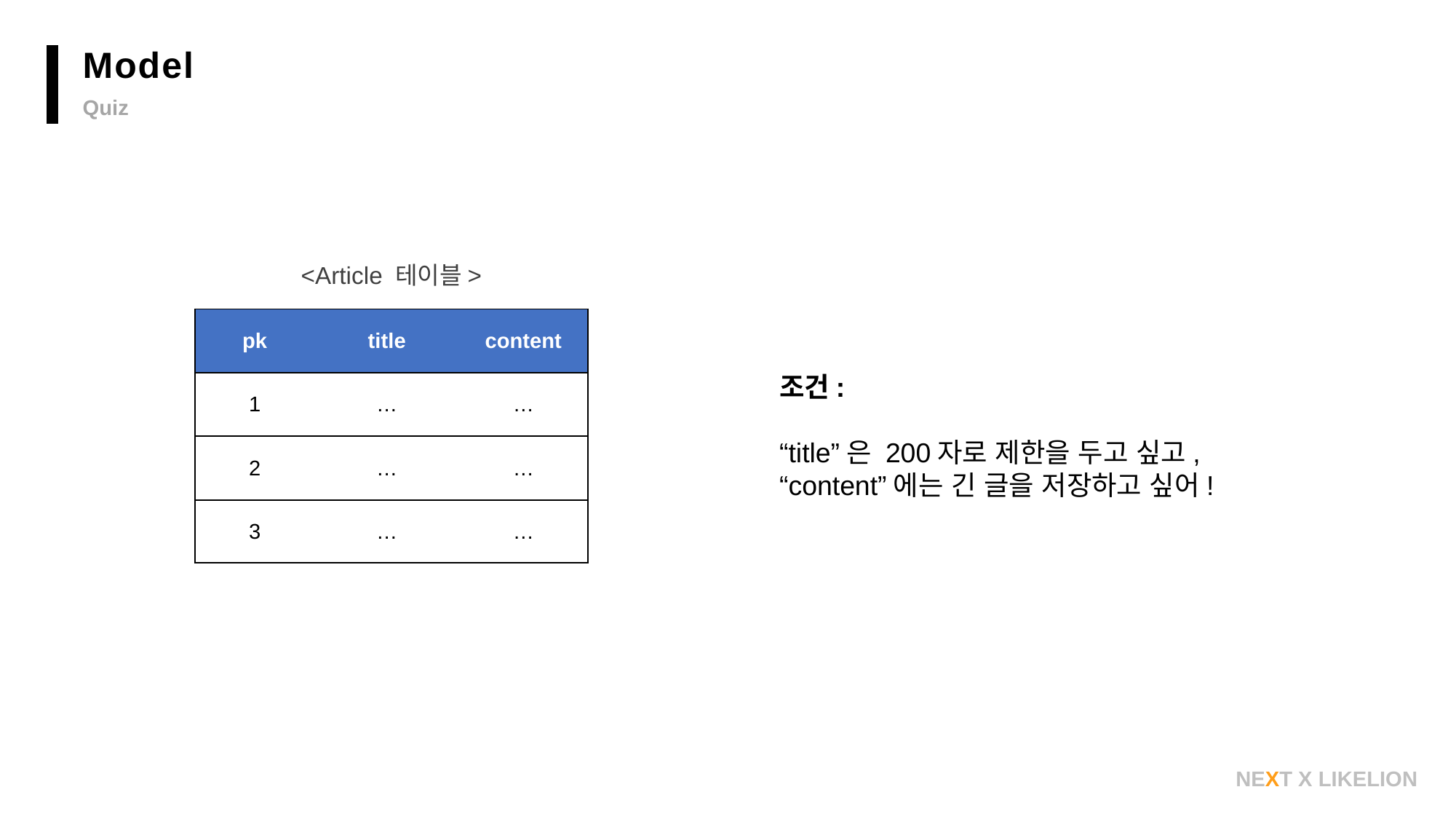

Model

Quiz
<Article 테이블>
| pk | title | content |
| --- | --- | --- |
| 1 | … | … |
| 2 | … | … |
| 3 | … | … |
조건:

“title”은 200자로 제한을 두고 싶고,
“content”에는 긴 글을 저장하고 싶어!
NEXT X LIKELION